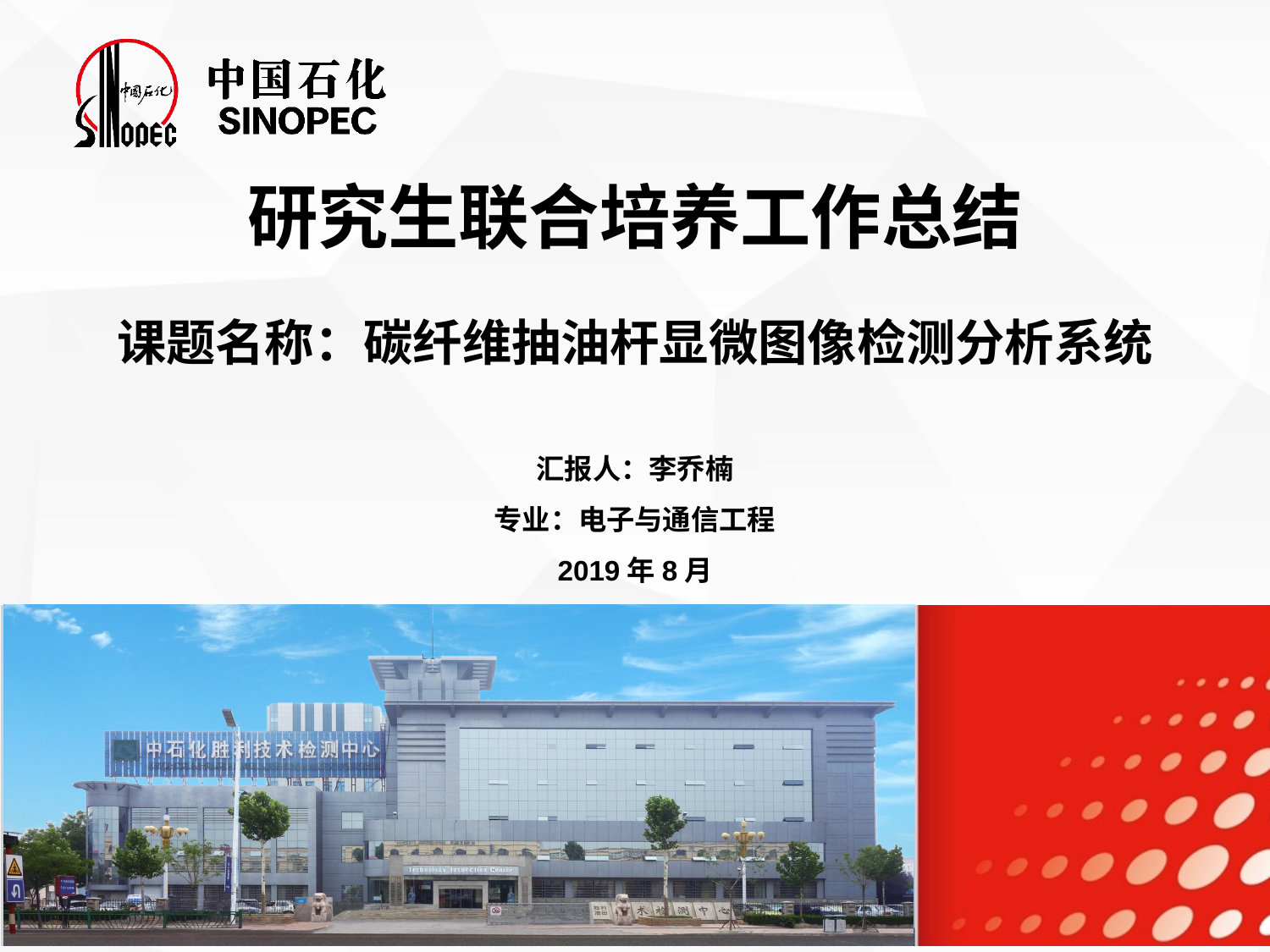

研究生联合培养工作总结
课题名称：碳纤维抽油杆显微图像检测分析系统

汇报人：李乔楠
专业：电子与通信工程
2019年8月